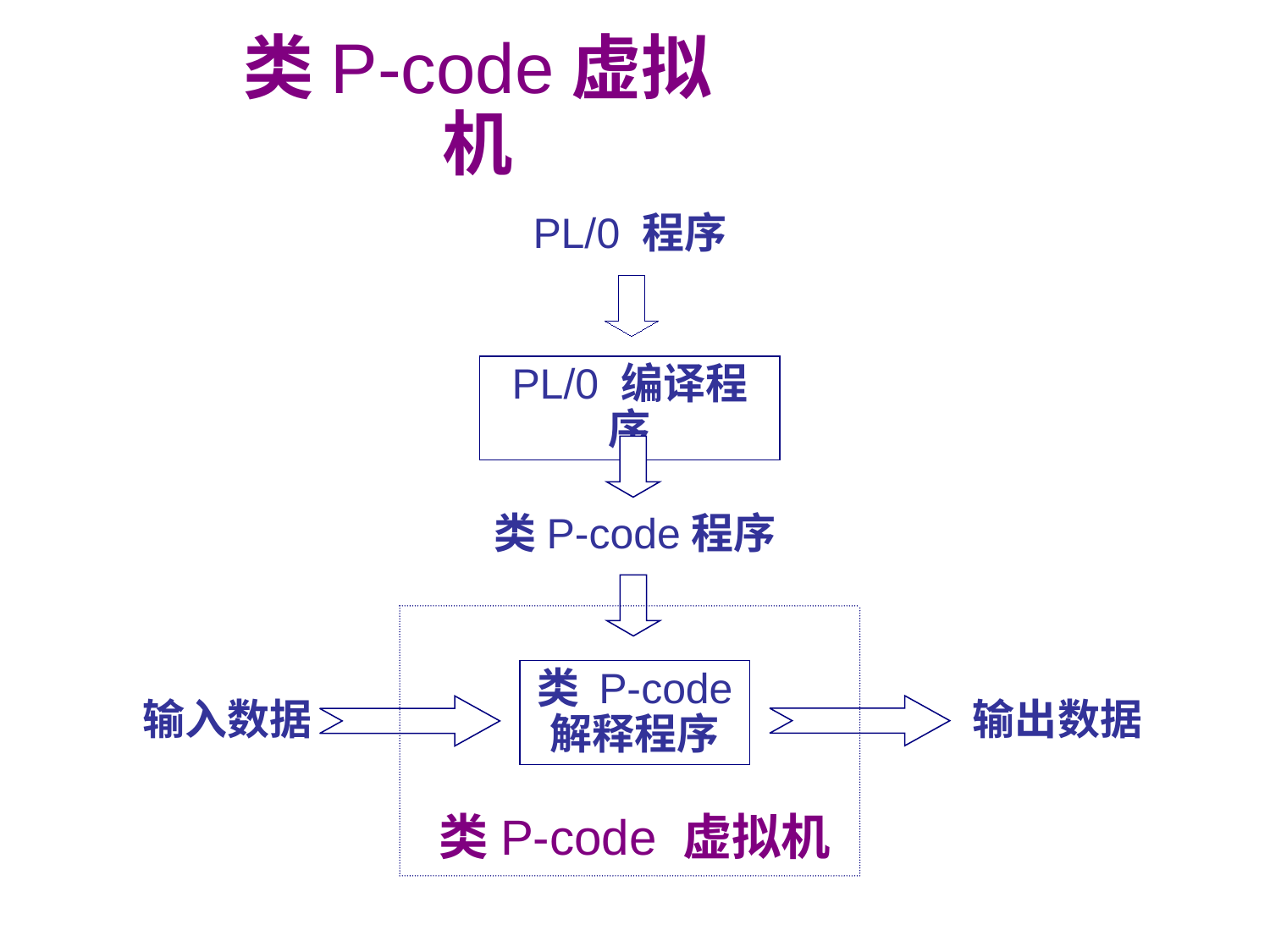

类P-code虚拟机
PL/0 程序

PL/0 编译程序

类P-code程序

类 P-code 解释程序
输入数据
输出数据

类P-code 虚拟机